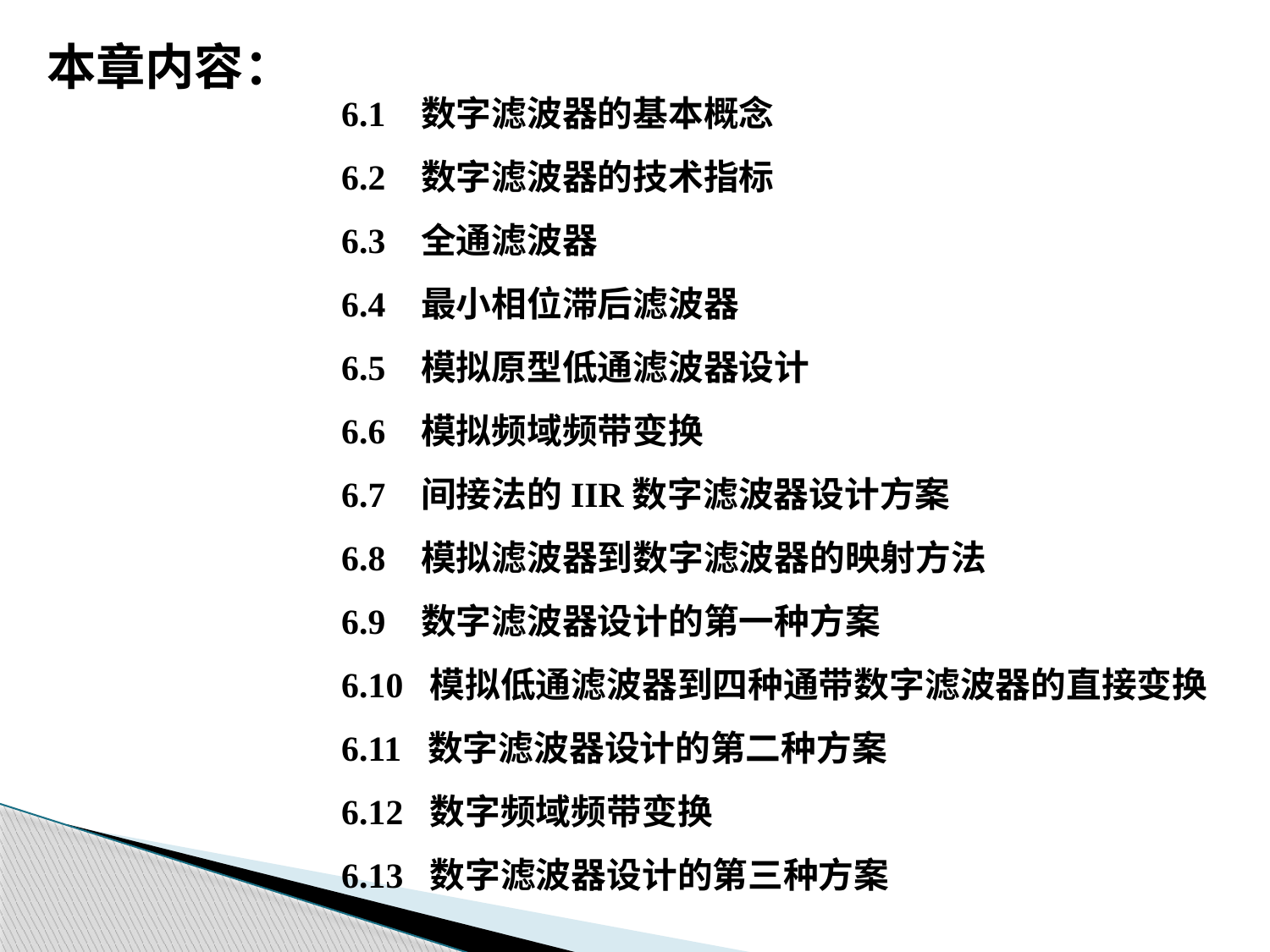

本章内容：
6.1   数字滤波器的基本概念
6.2   数字滤波器的技术指标
6.3   全通滤波器
6.4   最小相位滞后滤波器
6.5   模拟原型低通滤波器设计
6.6   模拟频域频带变换
6.7   间接法的IIR数字滤波器设计方案
6.8   模拟滤波器到数字滤波器的映射方法
6.9   数字滤波器设计的第一种方案
6.10  模拟低通滤波器到四种通带数字滤波器的直接变换
6.11  数字滤波器设计的第二种方案
6.12  数字频域频带变换
6.13  数字滤波器设计的第三种方案